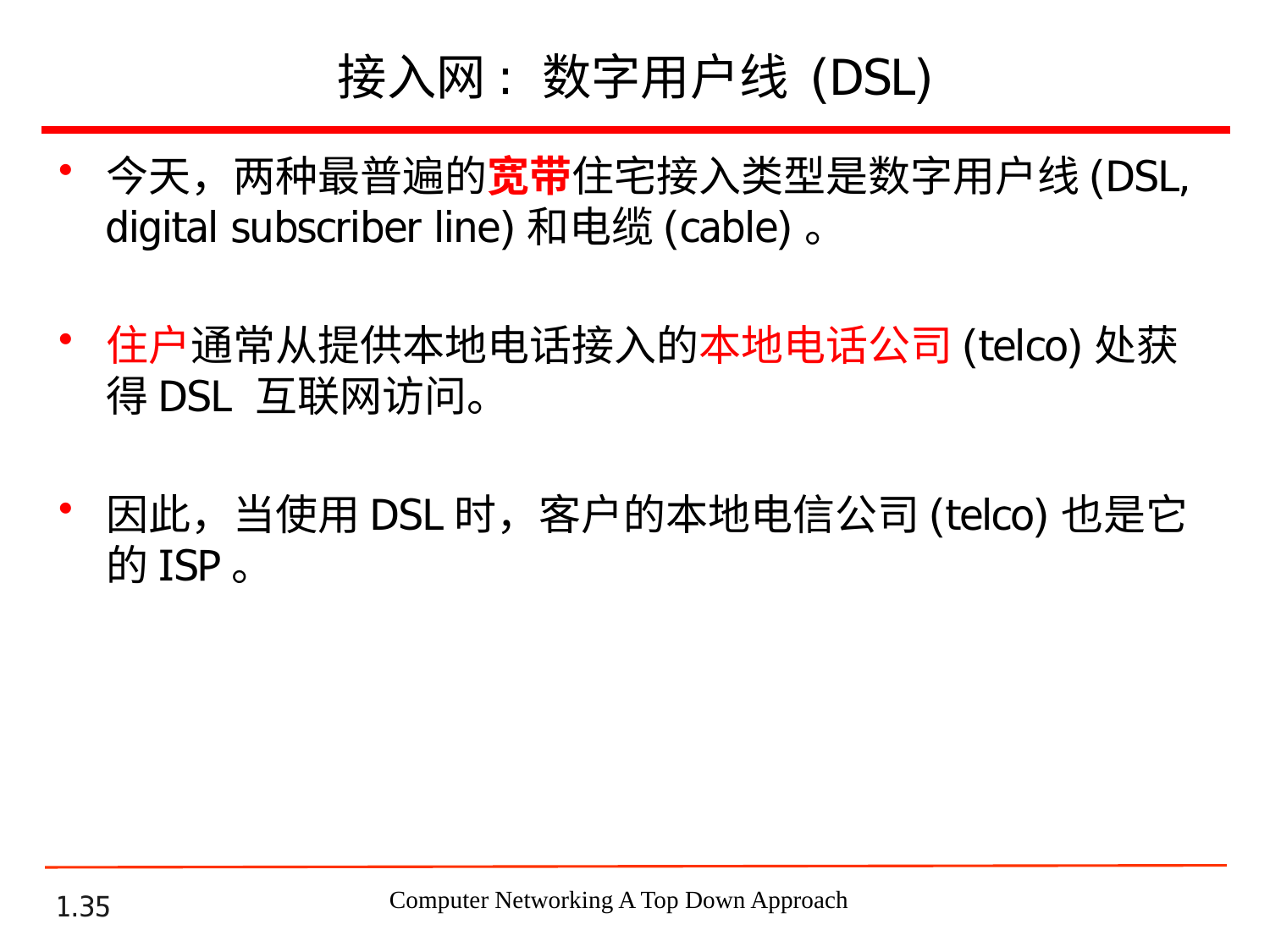

# 接入网: 数字用户线 (DSL)
今天，两种最普遍的宽带住宅接入类型是数字用户线(DSL, digital subscriber line)和电缆(cable)。

住户通常从提供本地电话接入的本地电话公司(telco)处获得DSL 互联网访问。

因此，当使用DSL时，客户的本地电信公司(telco)也是它的ISP。